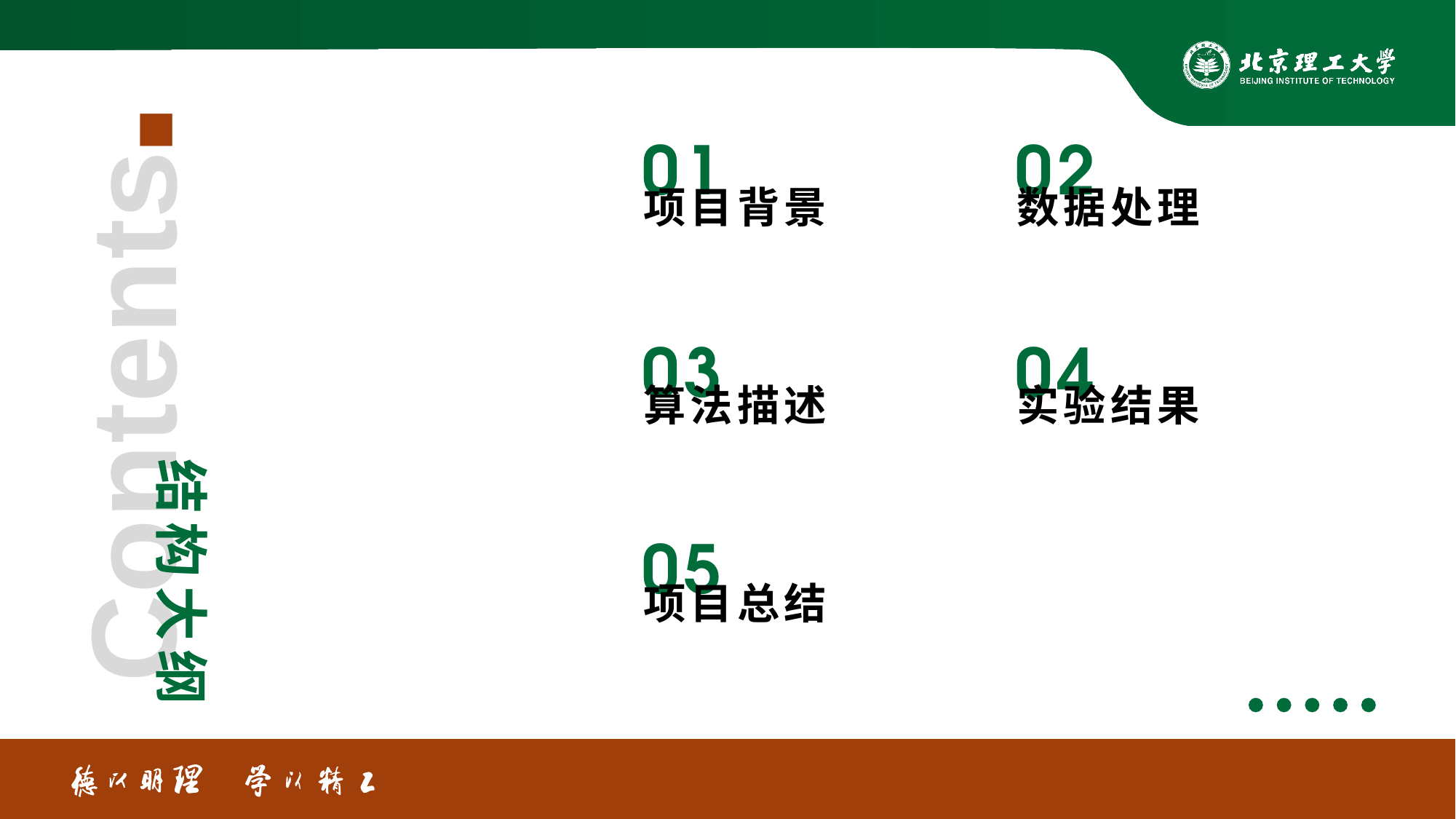

01
项目背景
02
数据处理
03
算法描述
04
实验结果
05
项目总结